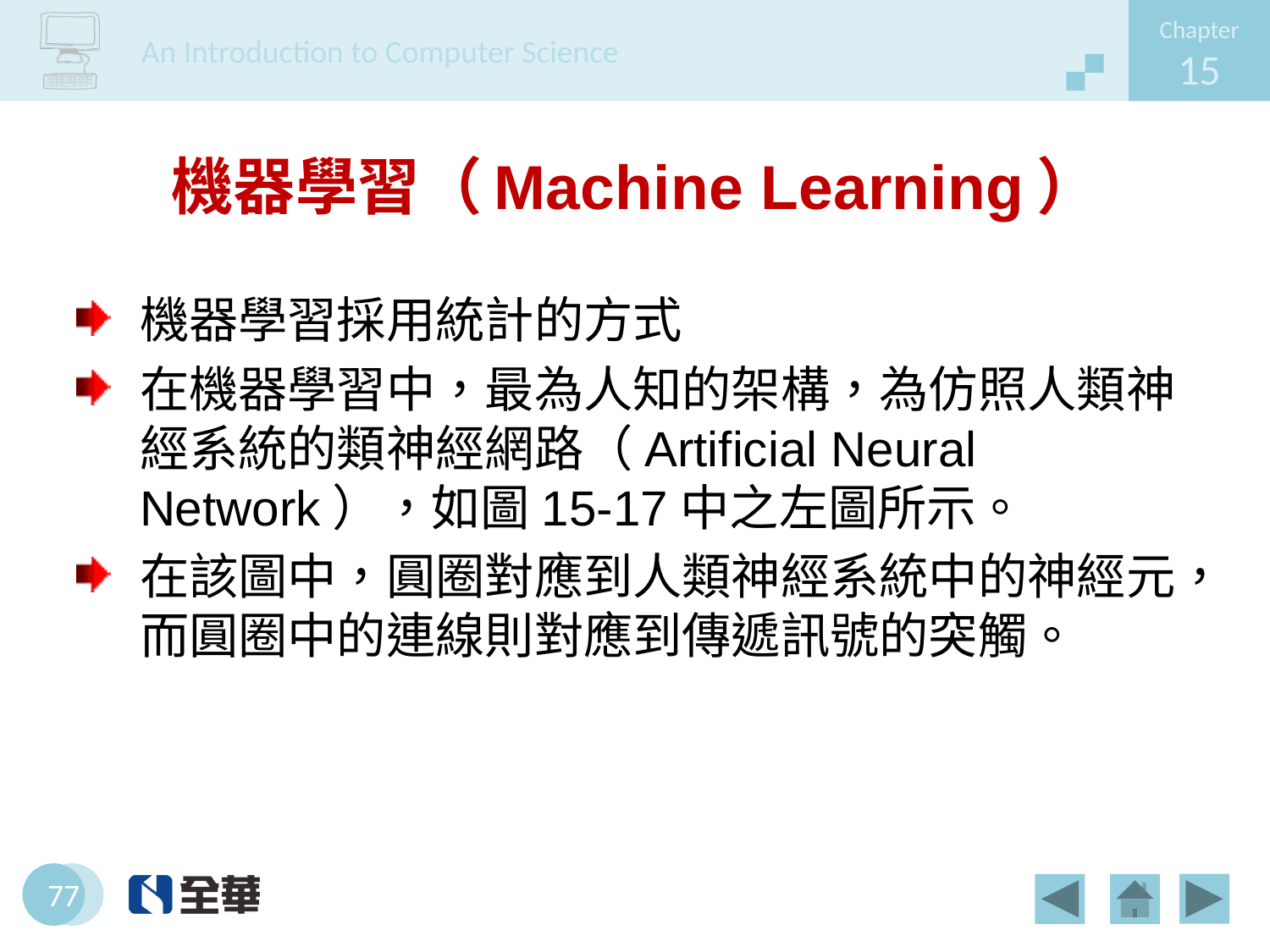

# 機器學習（Machine Learning）
機器學習採用統計的方式
在機器學習中，最為人知的架構，為仿照人類神經系統的類神經網路（Artificial Neural Network），如圖15-17中之左圖所示。
在該圖中，圓圈對應到人類神經系統中的神經元，而圓圈中的連線則對應到傳遞訊號的突觸。